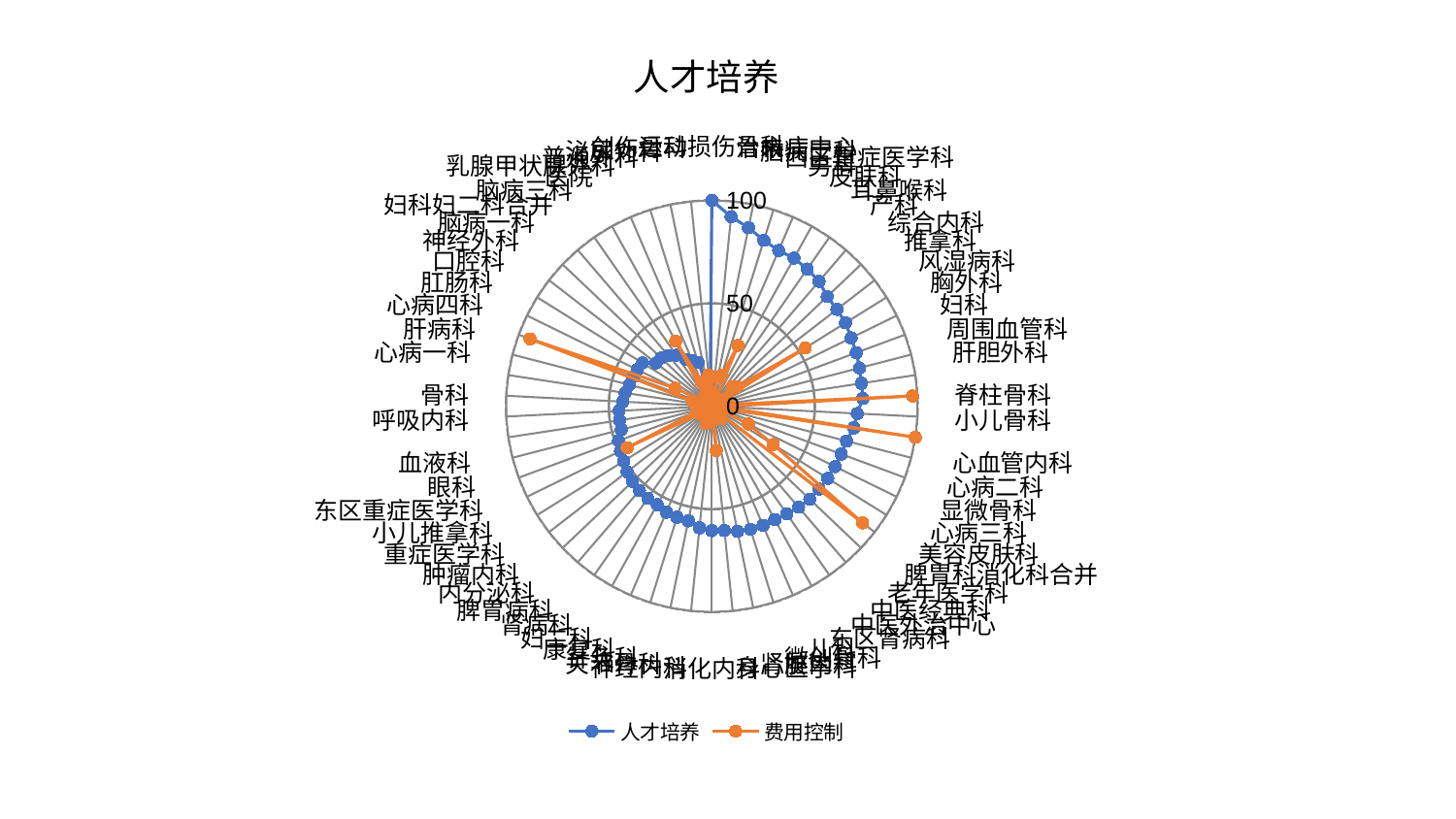

### Chart: 人才培养

| Category | 人才培养 | 费用控制 |
|---|---|---|
| 运动损伤骨科 | 100.0 | 6.805386125063272 |
| 治未病中心 | 92.52996495383408 | 5.972741184305815 |
| 脑病二科 | 88.52684492441004 | 14.407200848068255 |
| 西区重症医学科 | 84.4486167161522 | 15.550864024169766 |
| 男科 | 82.32592954484342 | 32.12618830637528 |
| 皮肤科 | 82.23421925644767 | 4.134910777990132 |
| 耳鼻喉科 | 81.20675369238947 | 4.387296279330548 |
| 产科 | 79.95874219970106 | 4.068895048439038 |
| 综合内科 | 77.33260861566555 | 13.783479216155625 |
| 推拿科 | 76.84509201358745 | 15.527116880309183 |
| 风湿病科 | 76.53967428208806 | 53.543808421252486 |
| 胸外科 | 75.35268796967458 | 3.0204387068025773 |
| 妇科 | 74.85853726316803 | 8.64377438642043 |
| 周围血管科 | 74.09660195113834 | 4.917598609159119 |
| 肝胆外科 | 73.54824564469418 | 4.166922178983667 |
| 脊柱骨科 | 73.439932013332 | 97.58945576912986 |
| 小儿骨科 | 70.70578621541068 | 4.012166899625532 |
| 心血管内科 | 69.7469454334057 | 100.0 |
| 心病二科 | 67.5775470447799 | 3.5170083969743327 |
| 显微骨科 | 67.0189599548338 | 4.271549936316533 |
| 心病三科 | 66.6255223288422 | 19.800475751513872 |
| 美容皮肤科 | 66.34132188396653 | 35.17886545482832 |
| 脾胃科消化科合并 | 65.77560727000187 | 92.65609167197935 |
| 老年医学科 | 65.6286669532042 | 3.923232366738564 |
| 中医经典科 | 64.71057733573925 | 3.191561166627394 |
| 中医外治中心 | 63.77708799424013 | 7.522275495889634 |
| 东区肾病科 | 63.07283672594848 | 4.543480250320145 |
| 儿科 | 63.031651050566225 | 5.702366792046847 |
| 微创骨科 | 62.66951527140844 | 2.5248115423135458 |
| 肾脏内科 | 62.070839468010995 | 3.9850331209440495 |
| 身心医学科 | 60.73291009347497 | 21.632134868016237 |
| 消化内科 | 60.47152842943228 | 4.127036774000635 |
| 神经内科 | 59.415827550791924 | 3.225357741161705 |
| 关节骨科 | 56.875613659659884 | 7.629474944784044 |
| 针灸科 | 56.55347664050843 | 8.971461744842848 |
| 康复科 | 56.07334262907949 | 3.500740220115961 |
| 妇二科 | 54.75904500254621 | 2.622057518712117 |
| 肾病科 | 54.5746824082322 | 3.8366478711565564 |
| 脾胃病科 | 54.0194192383765 | 5.18084815132336 |
| 内分泌科 | 53.15212279161498 | 5.992550990900347 |
| 肿瘤内科 | 52.07698883428909 | 2.5881922907680215 |
| 重症医学科 | 50.471602612345066 | 6.910745166377909 |
| 小儿推拿科 | 49.450107635853726 | 45.77909678467999 |
| 东区重症医学科 | 48.36044300090087 | 7.881467694579752 |
| 眼科 | 45.41898305608352 | 2.3980250355630366 |
| 血液科 | 45.37024726452492 | 5.462216519235328 |
| 呼吸内科 | 45.136008218821864 | 2.910536377427668 |
| 骨科 | 43.345013649026114 | 3.348684518894522 |
| 心病一科 | 42.584506149095326 | 3.044753520020886 |
| 肝病科 | 41.36800386020063 | 9.541247235546546 |
| 心病四科 | 40.90041069310255 | 94.10235391897493 |
| 肛肠科 | 40.38568840252045 | 19.845417710631427 |
| 口腔科 | 39.68140624886607 | 4.390366403651336 |
| 神经外科 | 34.281311456773615 | 3.5251960529166197 |
| 脑病一科 | 33.98087552032711 | 2.7356794153354365 |
| 妇科妇二科合并 | 32.40677236983045 | 3.7030908024400446 |
| 脑病三科 | 30.223457891784843 | 6.110153902495318 |
| 医院 | 25.91132429325104 | 36.20539077502373 |
| 乳腺甲状腺外科 | 23.97993889009097 | 12.930167061699375 |
| 普通外科 | 22.343445818035146 | 4.674164744429747 |
| 泌尿外科 | 13.620632943632973 | 11.494646857456733 |
| 创伤骨科 | 7.8148708887433855 | 15.240531251075828 |
70